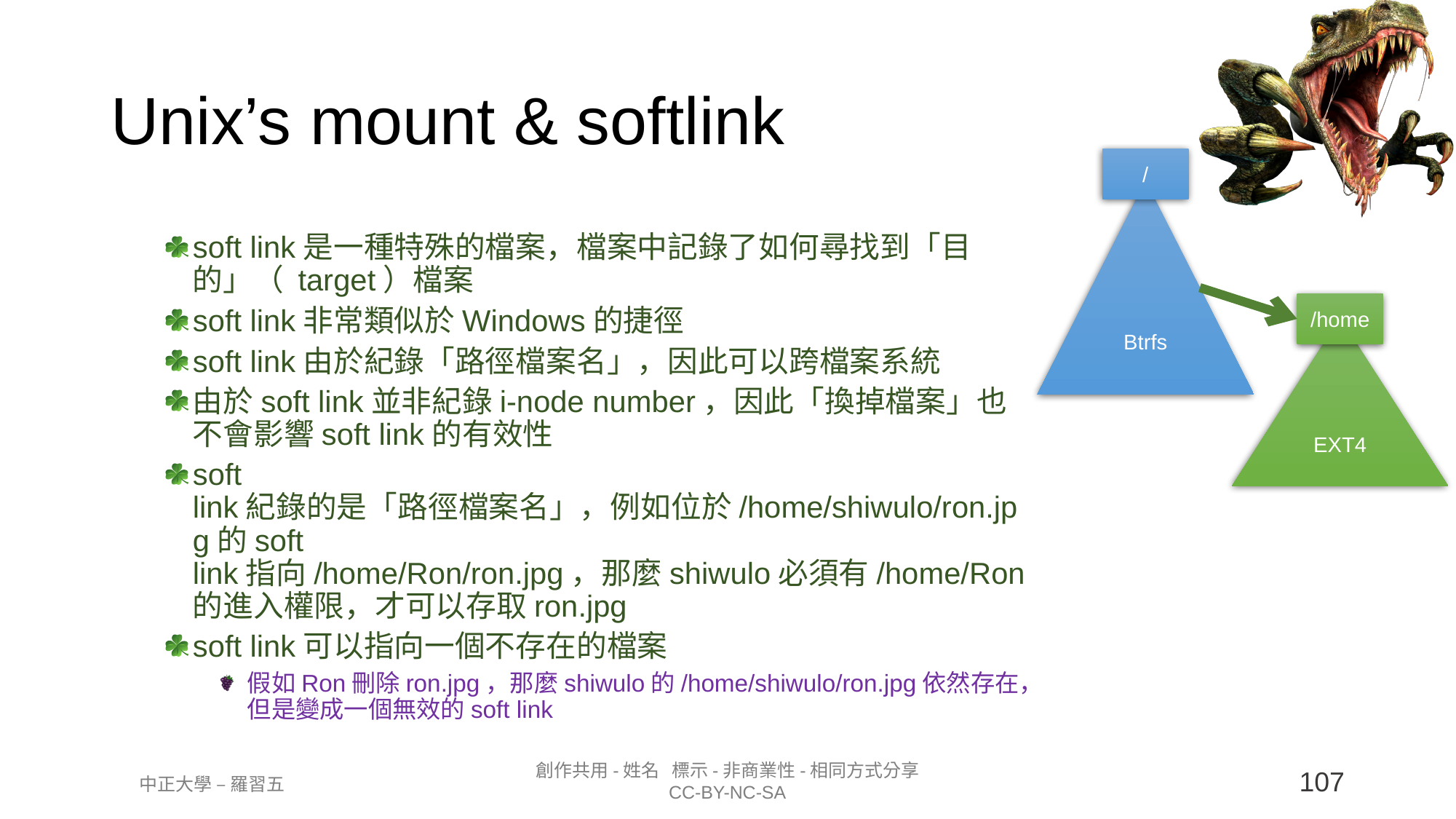

# Unix’s mount & softlink
/
Btrfs
soft link是一種特殊的檔案，檔案中記錄了如何尋找到「目的」（ target）檔案
soft link非常類似於Windows的捷徑
soft link由於紀錄「路徑檔案名」，因此可以跨檔案系統
由於soft link並非紀錄i-node number，因此「換掉檔案」也不會影響soft link的有效性
soft link紀錄的是「路徑檔案名」，例如位於/home/shiwulo/ron.jpg的soft link指向/home/Ron/ron.jpg，那麼shiwulo必須有/home/Ron的進入權限，才可以存取ron.jpg
soft link可以指向一個不存在的檔案
假如Ron刪除ron.jpg，那麼shiwulo的/home/shiwulo/ron.jpg依然存在，但是變成一個無效的soft link
/home
EXT4